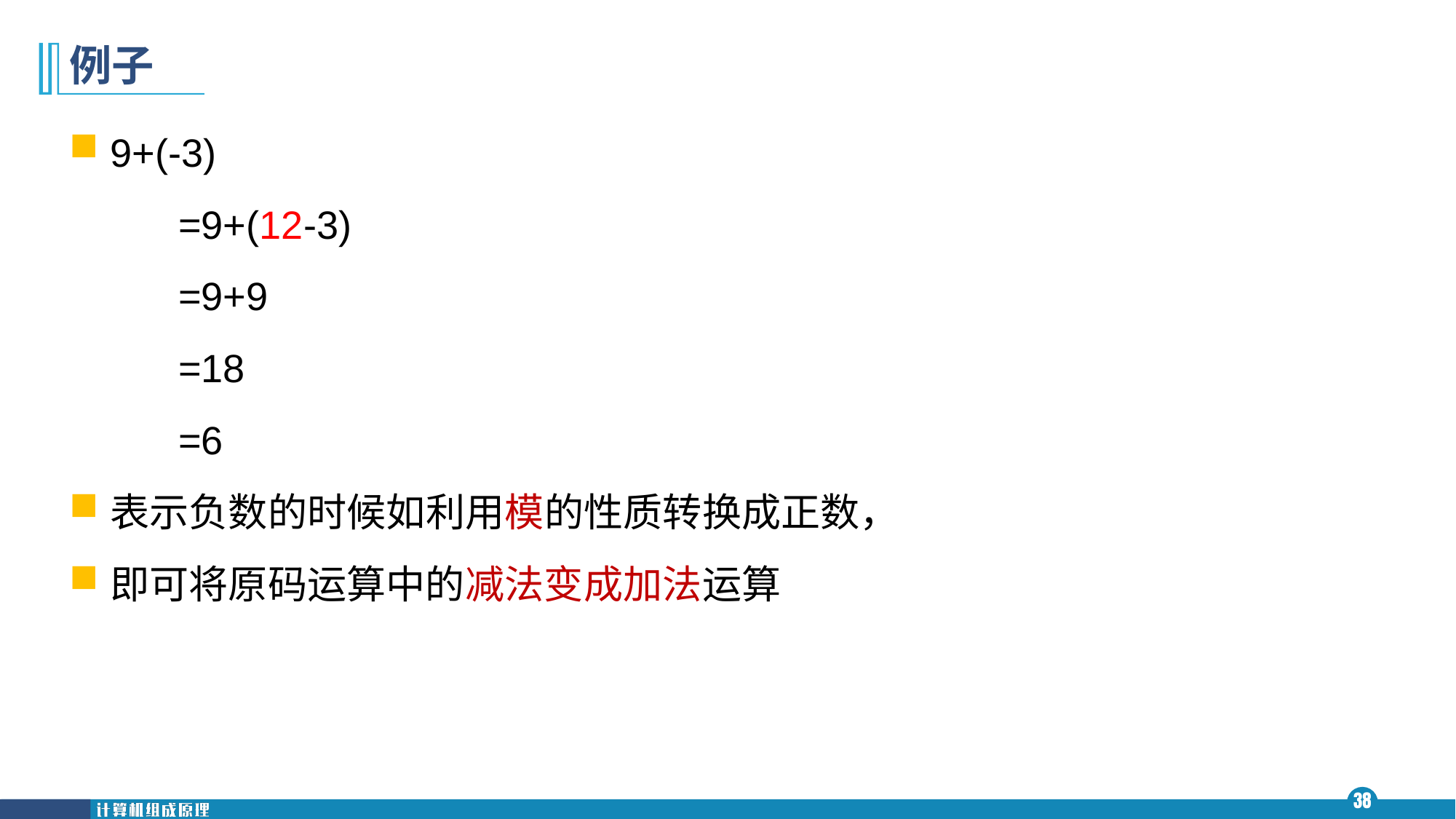

# 例子
9+(-3)
          =9+(12-3)
          =9+9
          =18
          =6
表示负数的时候如利用模的性质转换成正数，
即可将原码运算中的减法变成加法运算